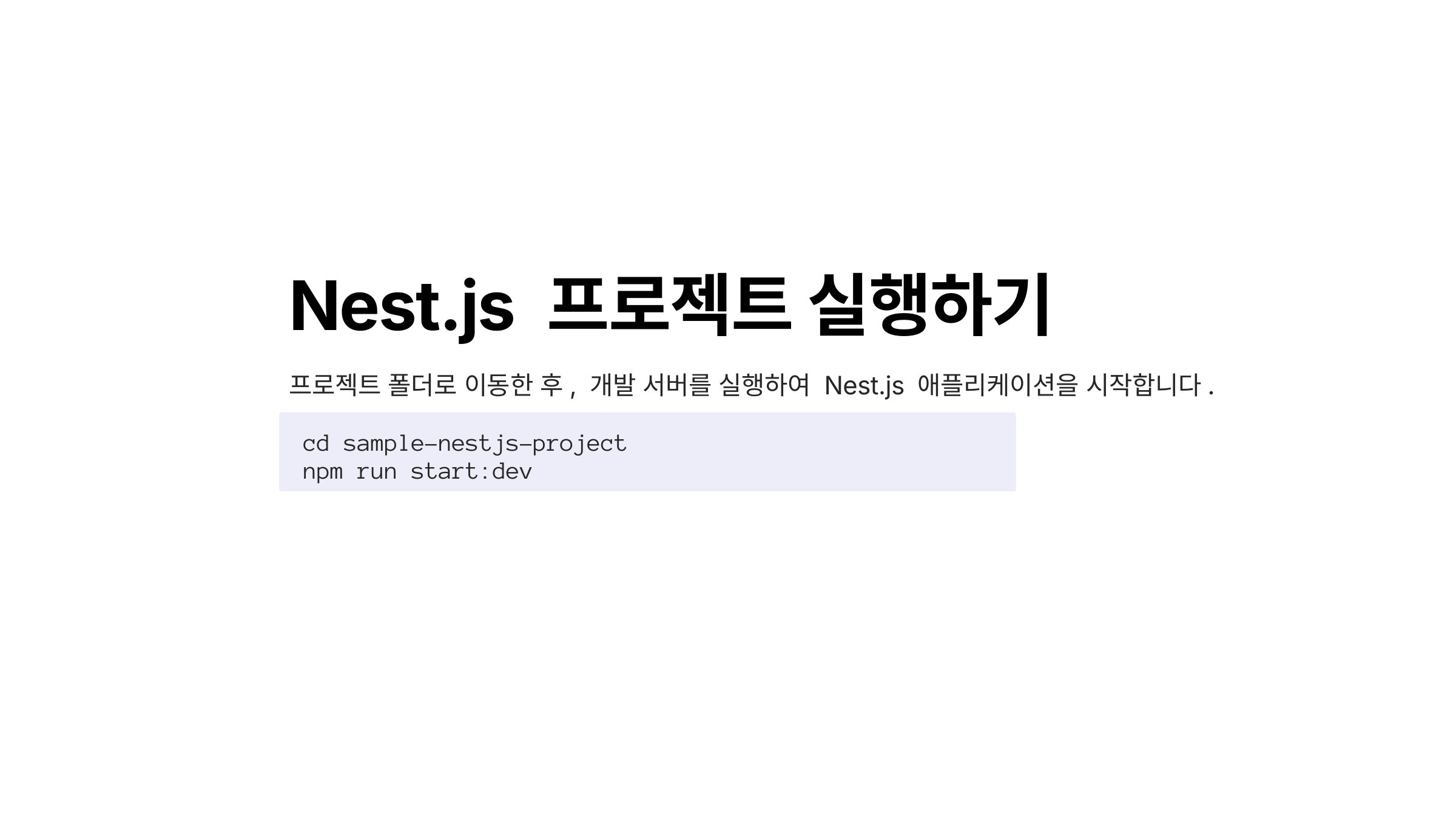

Nest.js 프로젝트 실행하기
프로젝트 폴더로 이동한 후, 개발 서버를 실행하여 Nest.js 애플리케이션을 시작합니다.

cd sample-nestjs-project
npm run start:dev